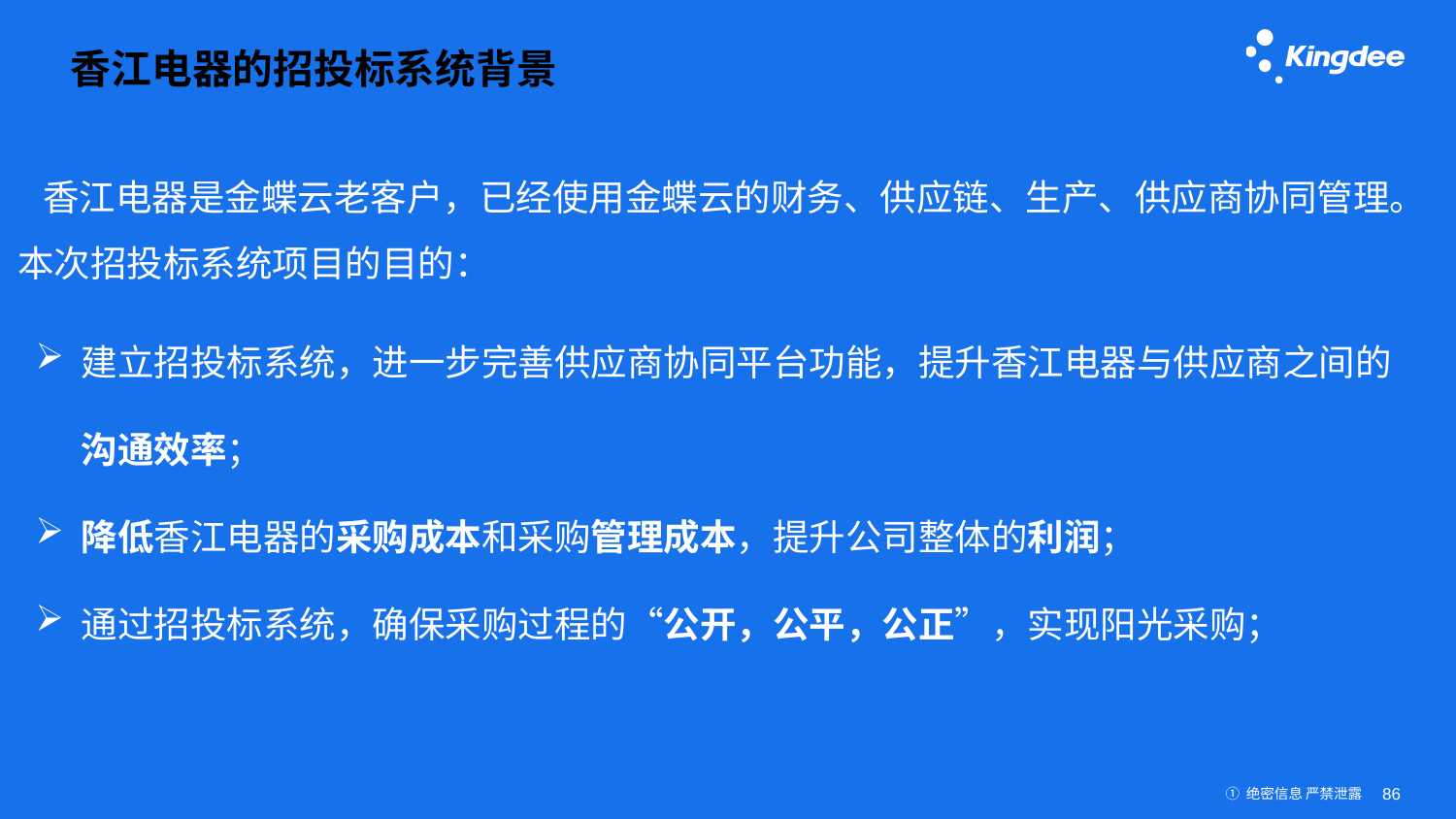

# 香江电器的招投标系统背景
  香江电器是金蝶云老客户，已经使用金蝶云的财务、供应链、生产、供应商协同管理。本次招投标系统项目的目的：

建立招投标系统，进一步完善供应商协同平台功能，提升香江电器与供应商之间的沟通效率；
降低香江电器的采购成本和采购管理成本，提升公司整体的利润；
通过招投标系统，确保采购过程的“公开，公平，公正”，实现阳光采购；